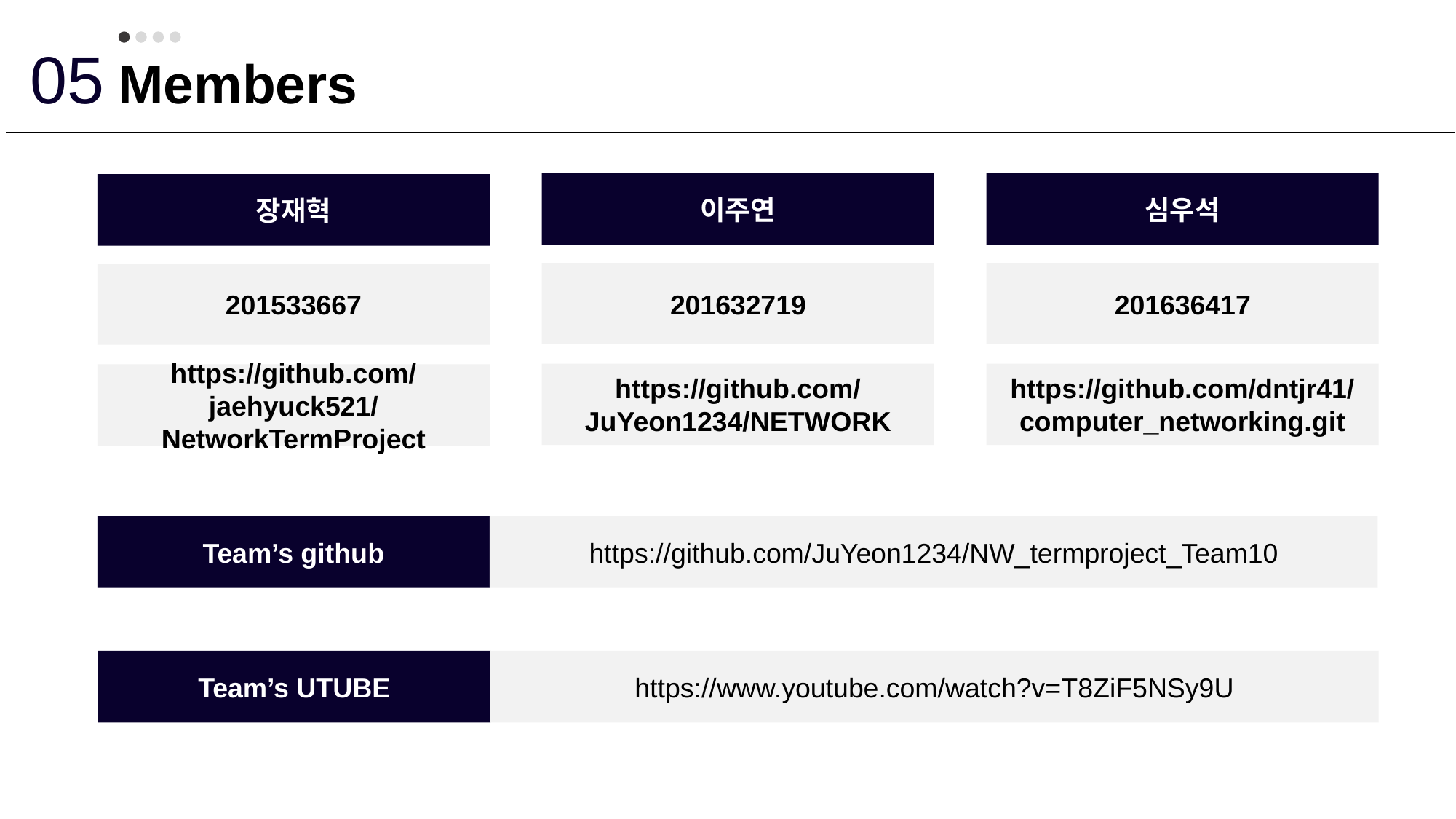

05

Members

이주연
심우석
장재혁
201632719
201636417
201533667
https://github.com/JuYeon1234/NETWORK
https://github.com/dntjr41/computer_networking.git
https://github.com/jaehyuck521/NetworkTermProject
Team’s github
https://github.com/JuYeon1234/NW_termproject_Team10
Team’s UTUBE
https://www.youtube.com/watch?v=T8ZiF5NSy9U